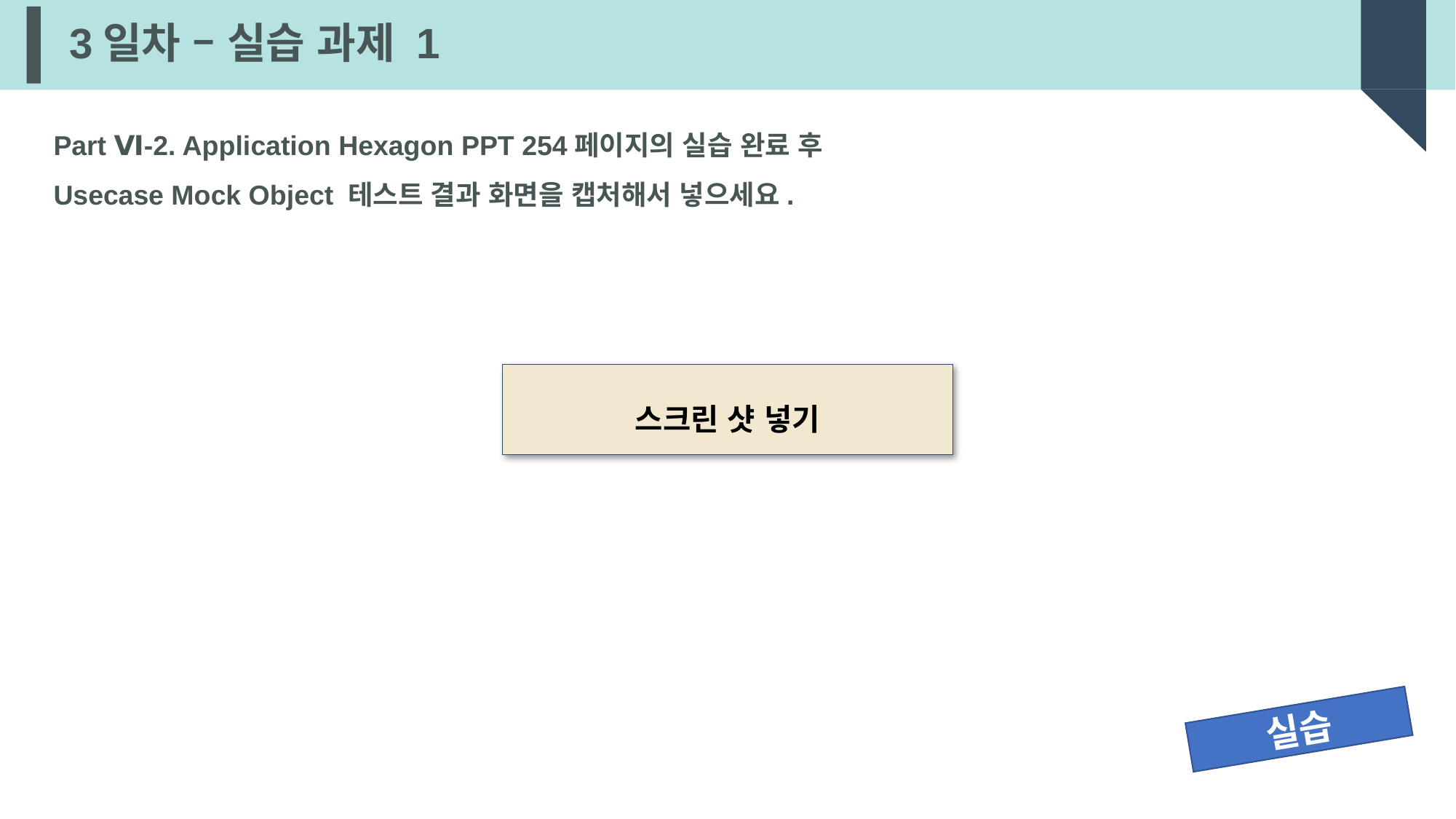

# 3일차 – 실습 과제 1
Part Ⅵ-2. Application Hexagon PPT 254페이지의 실습 완료 후
Usecase Mock Object 테스트 결과 화면을 캡처해서 넣으세요.
스크린 샷 넣기
실습